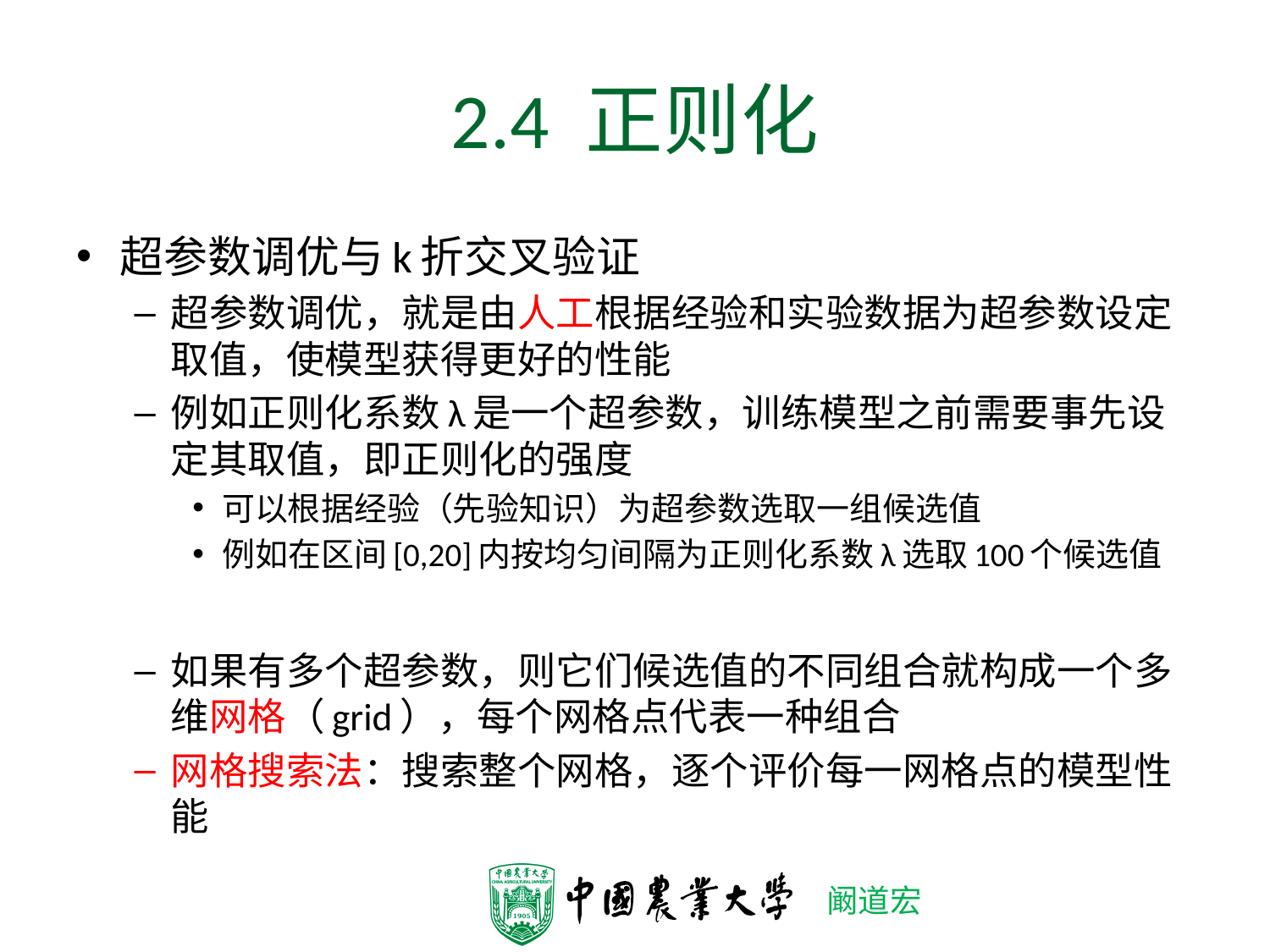

# 2.4 正则化
超参数调优与k折交叉验证
超参数调优，就是由人工根据经验和实验数据为超参数设定取值，使模型获得更好的性能
例如正则化系数λ是一个超参数，训练模型之前需要事先设定其取值，即正则化的强度
可以根据经验（先验知识）为超参数选取一组候选值
例如在区间[0,20]内按均匀间隔为正则化系数λ选取100个候选值

如果有多个超参数，则它们候选值的不同组合就构成一个多维网格（grid），每个网格点代表一种组合
网格搜索法：搜索整个网格，逐个评价每一网格点的模型性能